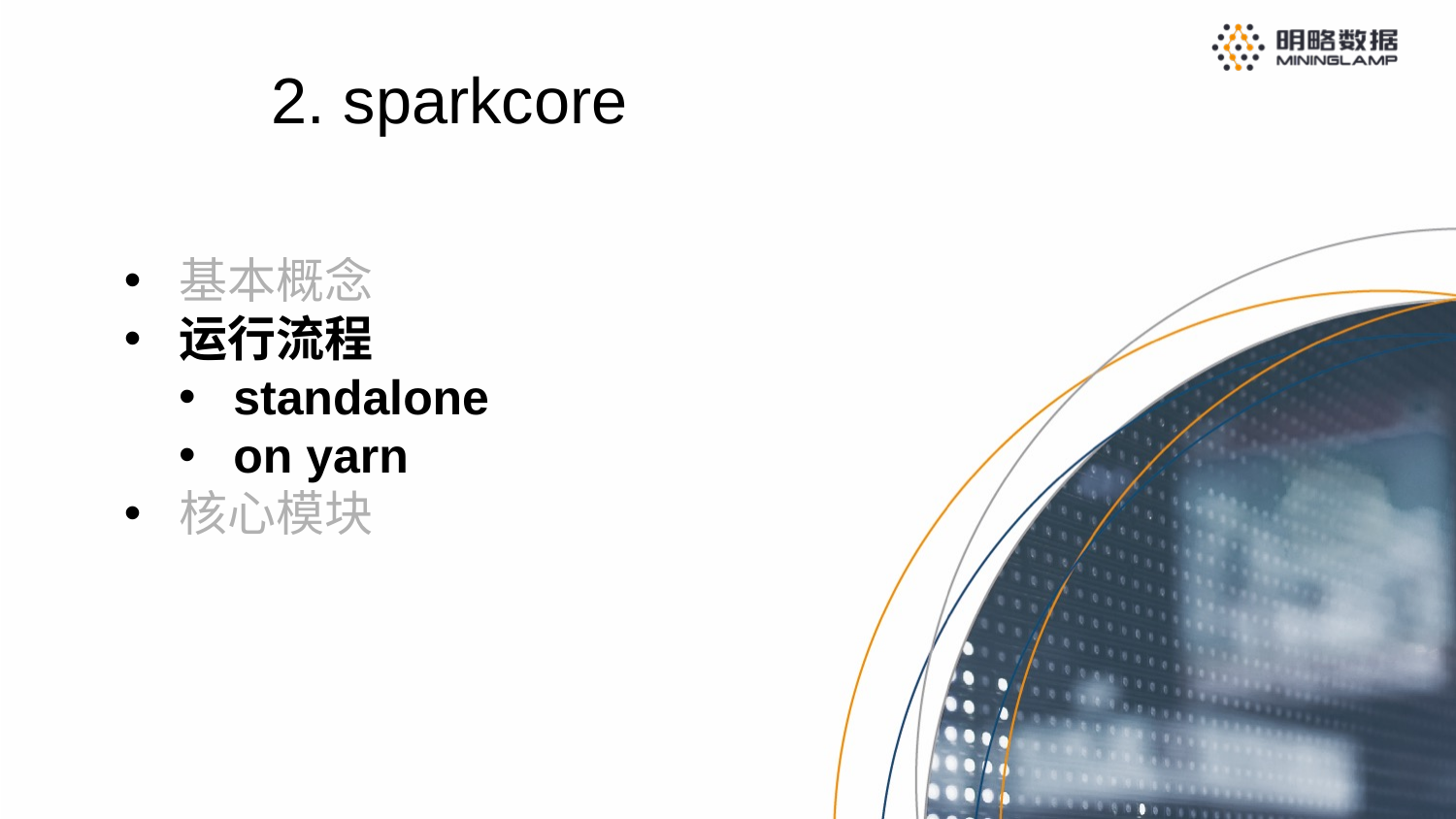

2. sparkcore
基本概念
运行流程
standalone
on yarn
核心模块